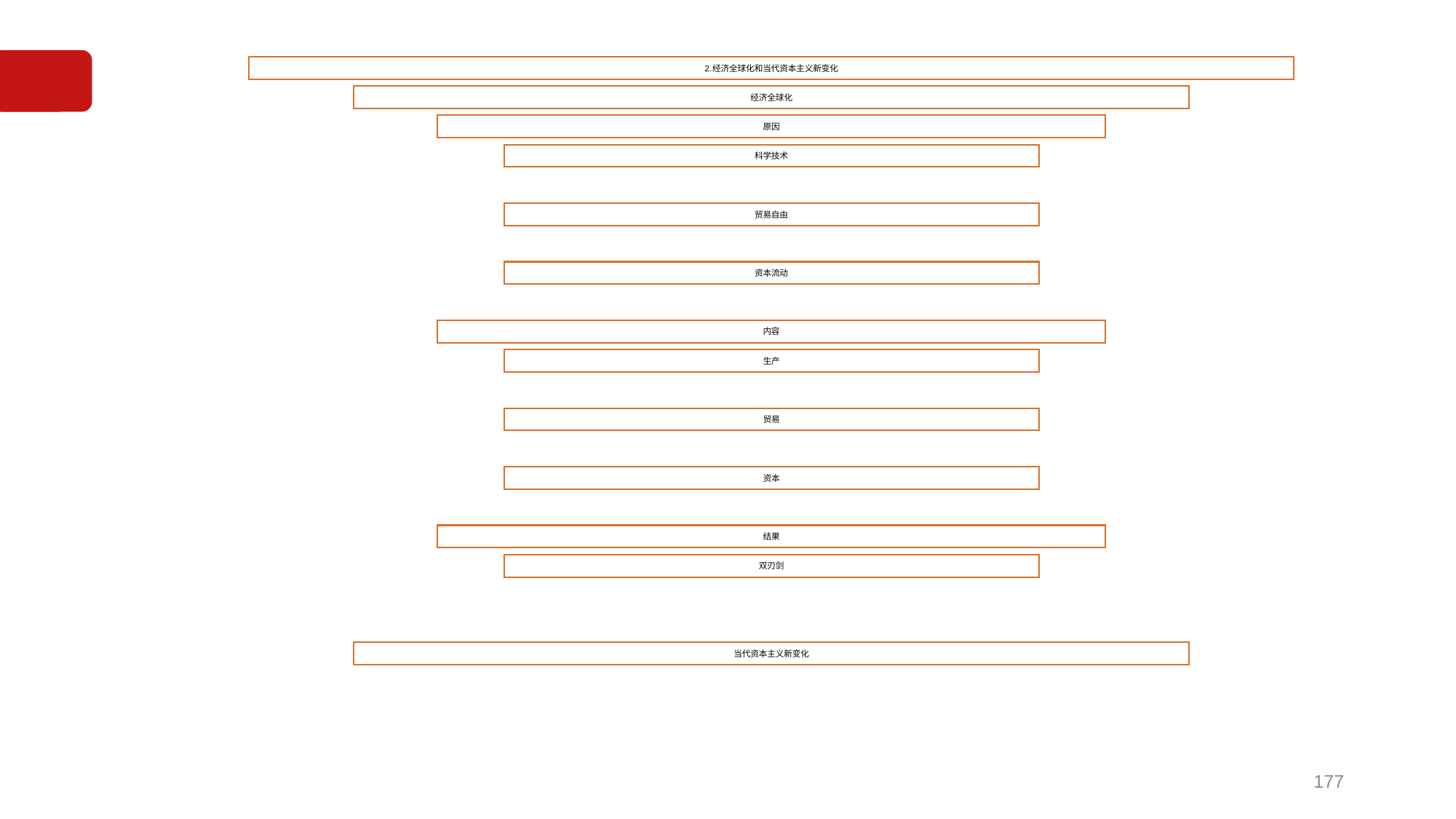

2.经济全球化和当代资本主义新变化
经济全球化
当代资本主义新变化
原因
内容
结果
科学技术
贸易自由
资本流动
生产
贸易
资本
双刃剑
177